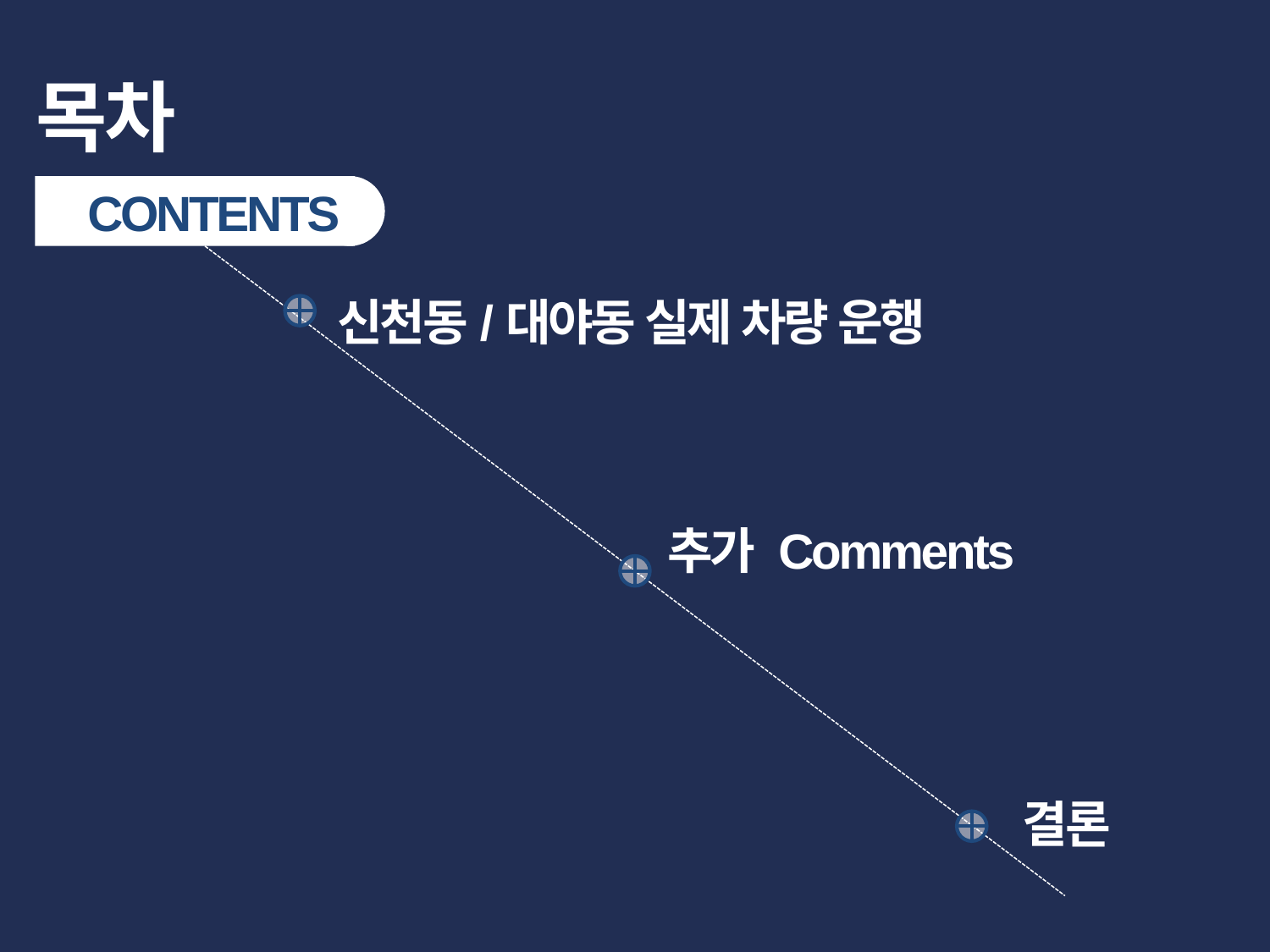

목차

CONTENTS
신천동/대야동 실제 차량 운행

추가 Comments

결론